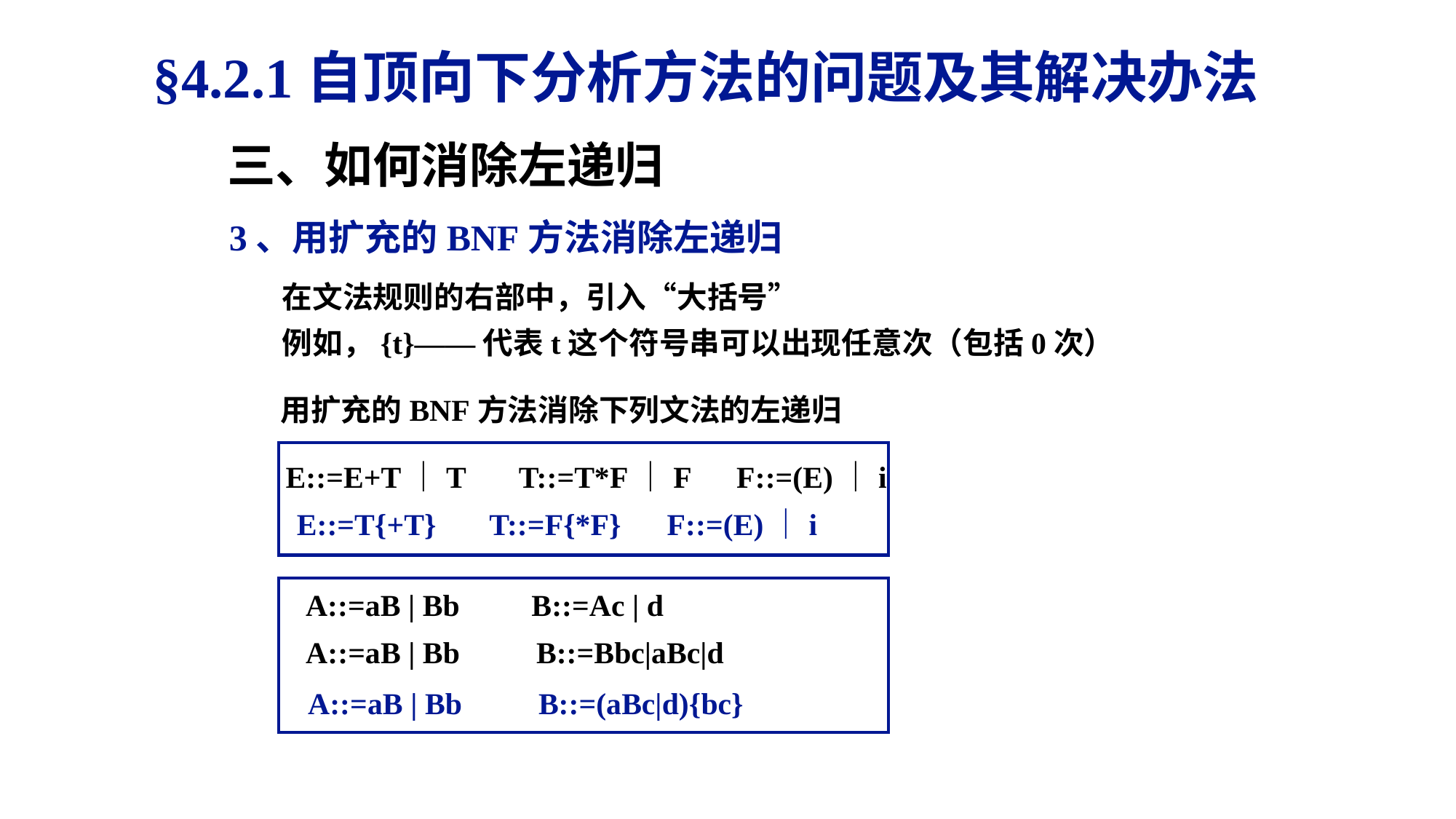

§4.2.1自顶向下分析方法的问题及其解决办法
三、如何消除左递归
3、用扩充的BNF方法消除左递归
在文法规则的右部中，引入“大括号”
例如，{t}——代表t这个符号串可以出现任意次（包括0次）
用扩充的BNF方法消除下列文法的左递归
E::=E+T｜T       T::=T*F｜F      F::=(E)｜i

E::=T{+T}       T::=F{*F}      F::=(E)｜i

A::=aB | Bb     	 B::=Ac | d
A::=aB | Bb          B::=Bbc|aBc|d
A::=aB | Bb          B::=(aBc|d){bc}